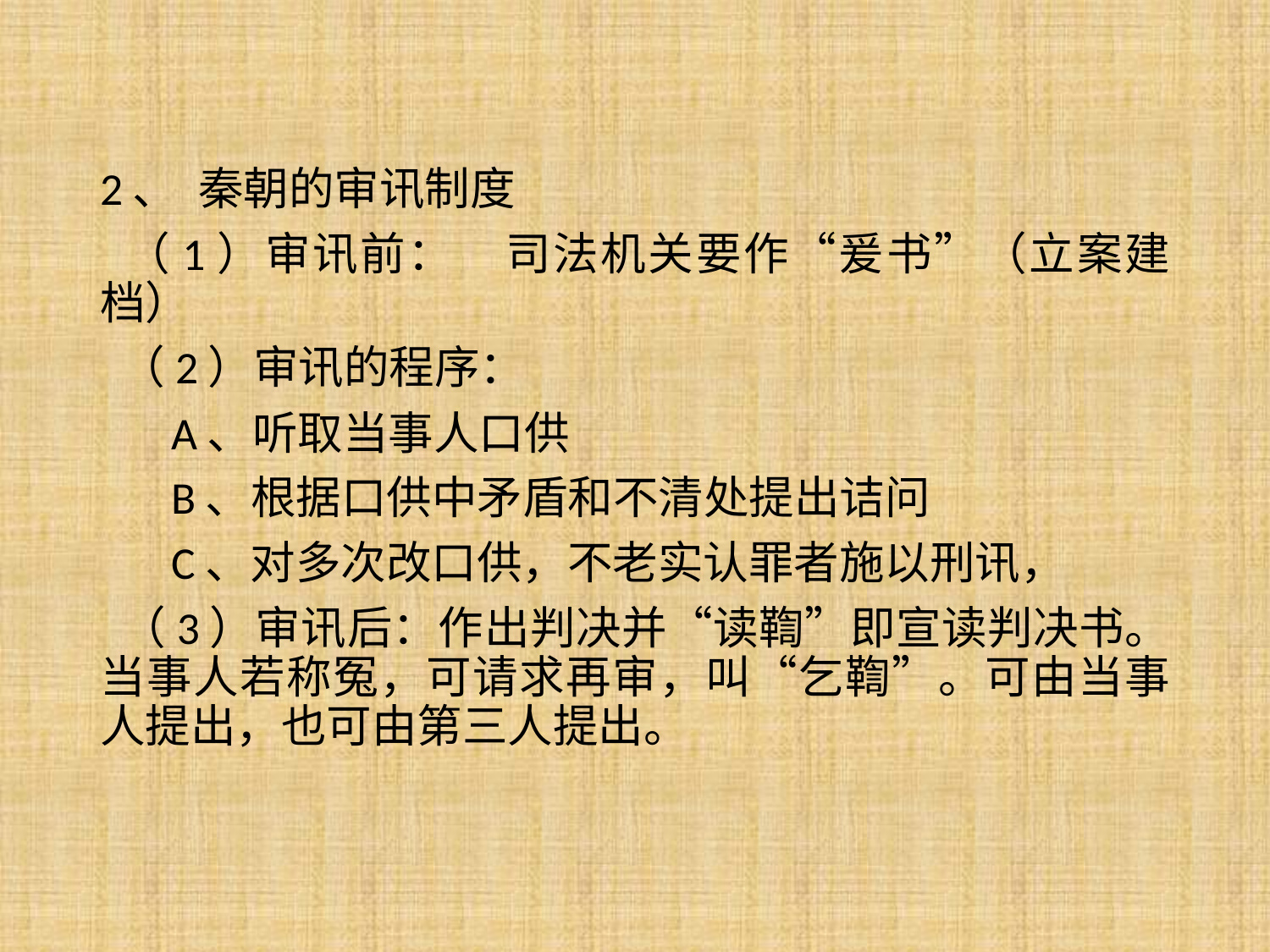

2、  秦朝的审讯制度
 （1）审讯前：    司法机关要作“爰书”（立案建档）
 （2）审讯的程序：
       A、听取当事人口供
       B、根据口供中矛盾和不清处提出诘问
       C、对多次改口供，不老实认罪者施以刑讯，
 （3）审讯后：作出判决并“读鞫”即宣读判决书。当事人若称冤，可请求再审，叫“乞鞫”。可由当事人提出，也可由第三人提出。